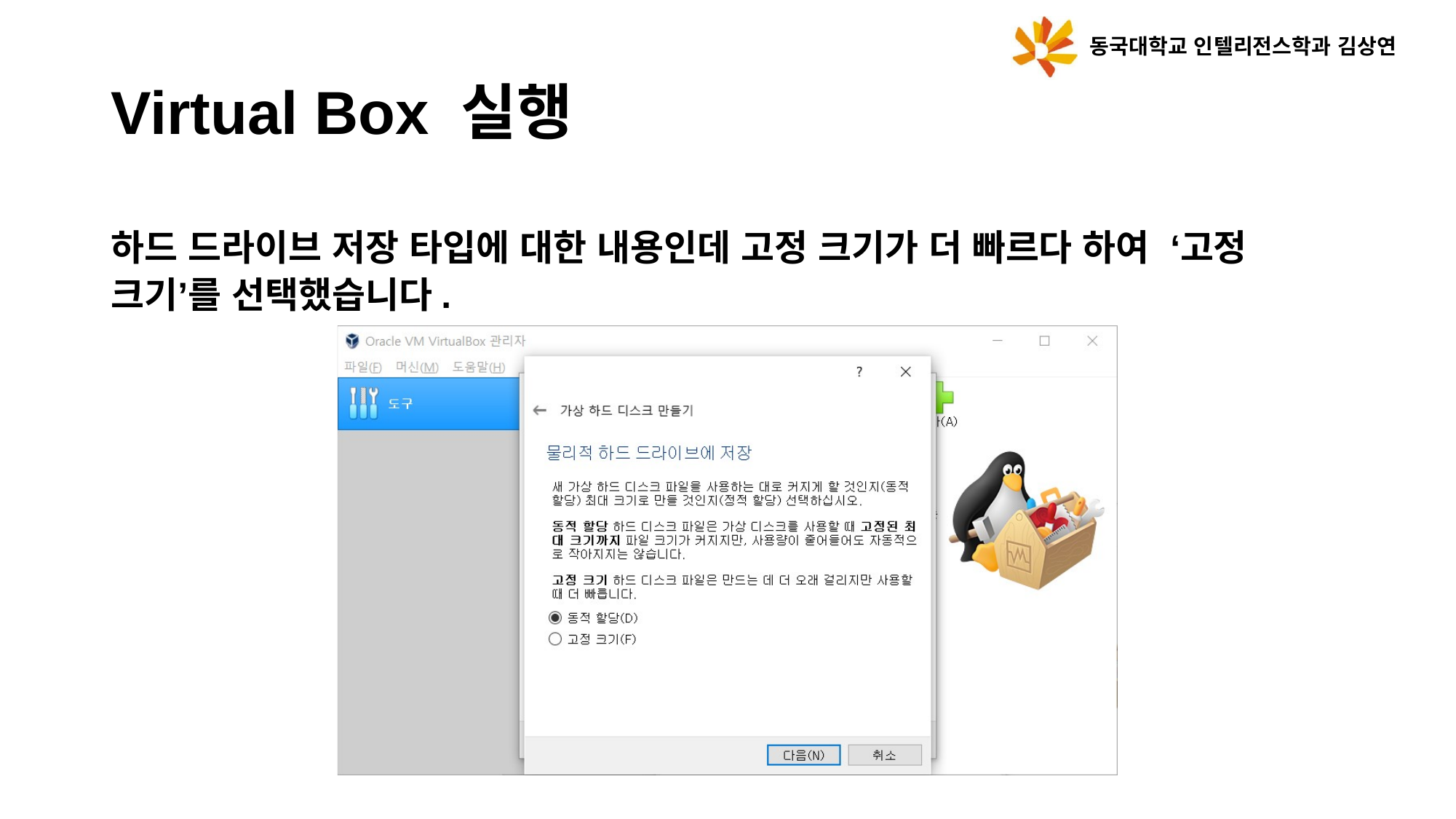

동국대학교 인텔리전스학과 김상연
Virtual Box 실행
하드 드라이브 저장 타입에 대한 내용인데 고정 크기가 더 빠르다 하여  ‘고정 크기’를 선택했습니다.